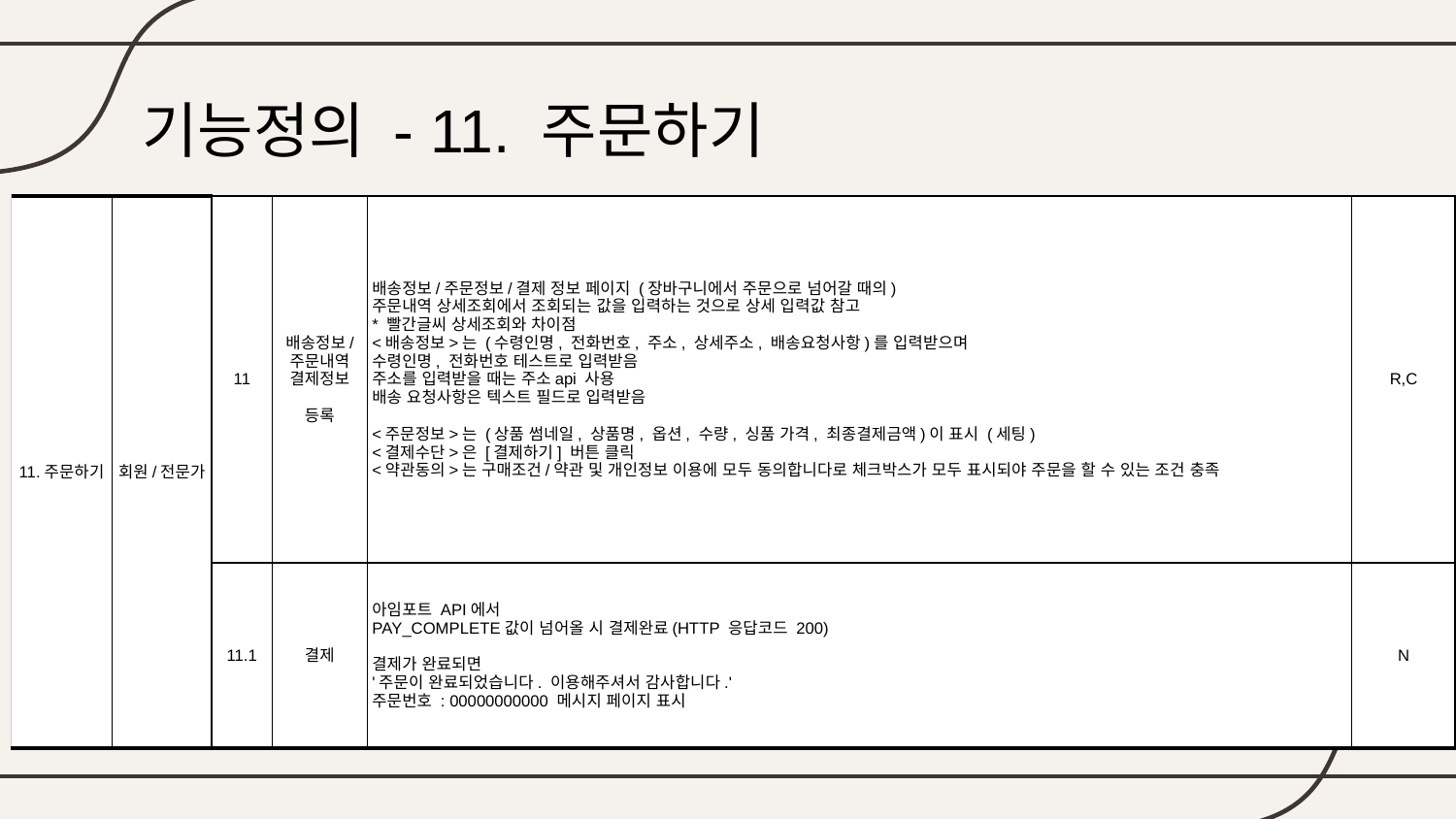

# 기능정의 - 11. 주문하기
| 11.주문하기 | 회원/전문가 | 11 | 배송정보/ 주문내역 결제정보 등록 | 배송정보/주문정보/결제 정보 페이지 (장바구니에서 주문으로 넘어갈 때의) 주문내역 상세조회에서 조회되는 값을 입력하는 것으로 상세 입력값 참고 \* 빨간글씨 상세조회와 차이점 <배송정보>는 (수령인명, 전화번호, 주소, 상세주소, 배송요청사항)를 입력받으며 수령인명, 전화번호 테스트로 입력받음 주소를 입력받을 때는 주소api 사용 배송 요청사항은 텍스트 필드로 입력받음 <주문정보>는 (상품 썸네일, 상품명, 옵션, 수량, 싱품 가격, 최종결제금액)이 표시 (세팅) <결제수단>은 [결제하기] 버튼 클릭 <약관동의>는 구매조건/약관 및 개인정보 이용에 모두 동의합니다로 체크박스가 모두 표시되야 주문을 할 수 있는 조건 충족 | R,C |
| --- | --- | --- | --- | --- | --- |
|  |  | 11.1 | 결제 | 아임포트 API에서 PAY\_COMPLETE값이 넘어올 시 결제완료(HTTP 응답코드 200) 결제가 완료되면 '주문이 완료되었습니다. 이용해주셔서 감사합니다.' 주문번호 : 00000000000 메시지 페이지 표시 | N |